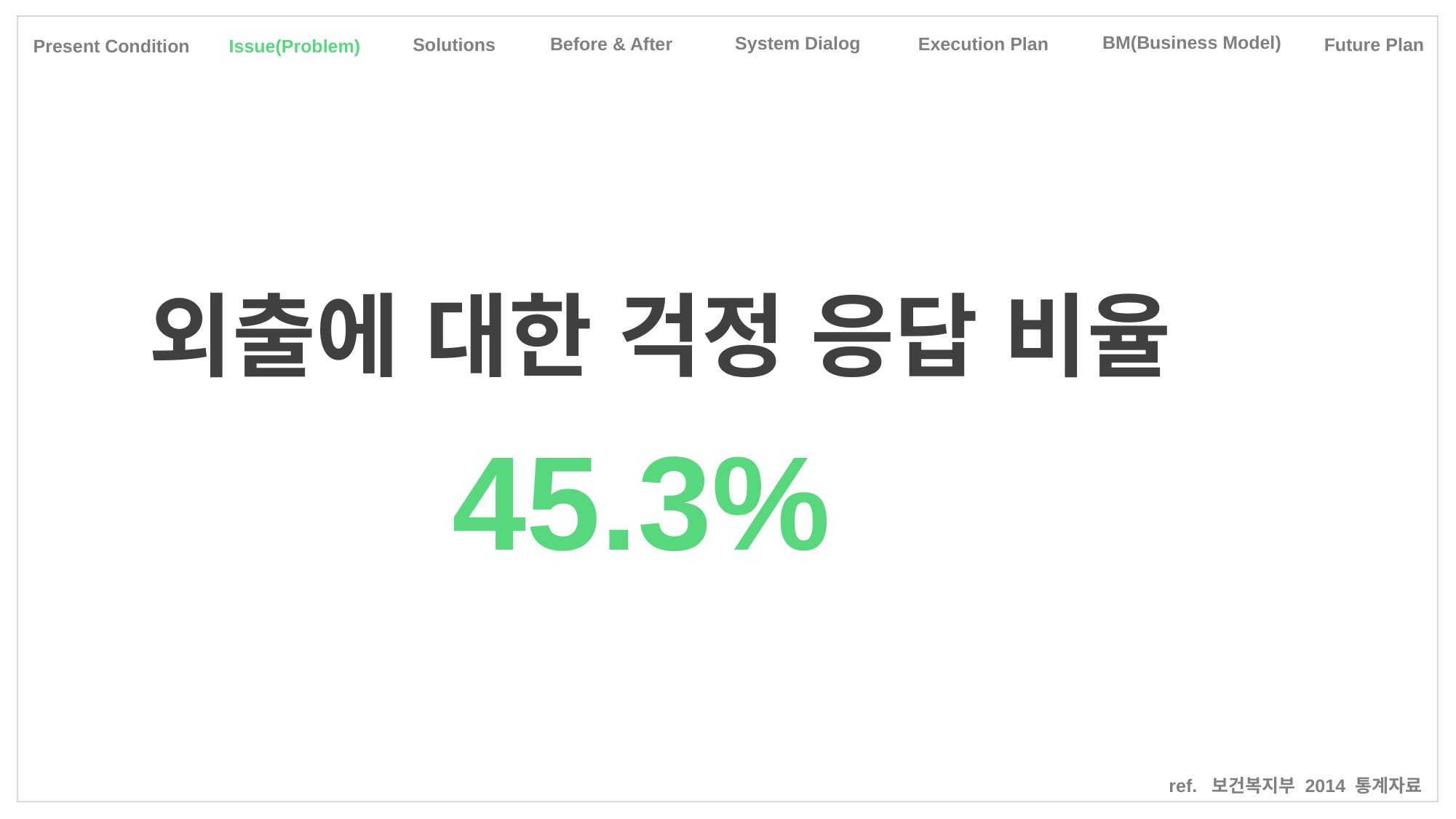

BM(Business Model)
System Dialog
Before & After
Execution Plan
Solutions
Future Plan
Present Condition
Issue(Problem)
외출에 대한 걱정 응답 비율

            45.3%
ref.  보건복지부 2014 통계자료